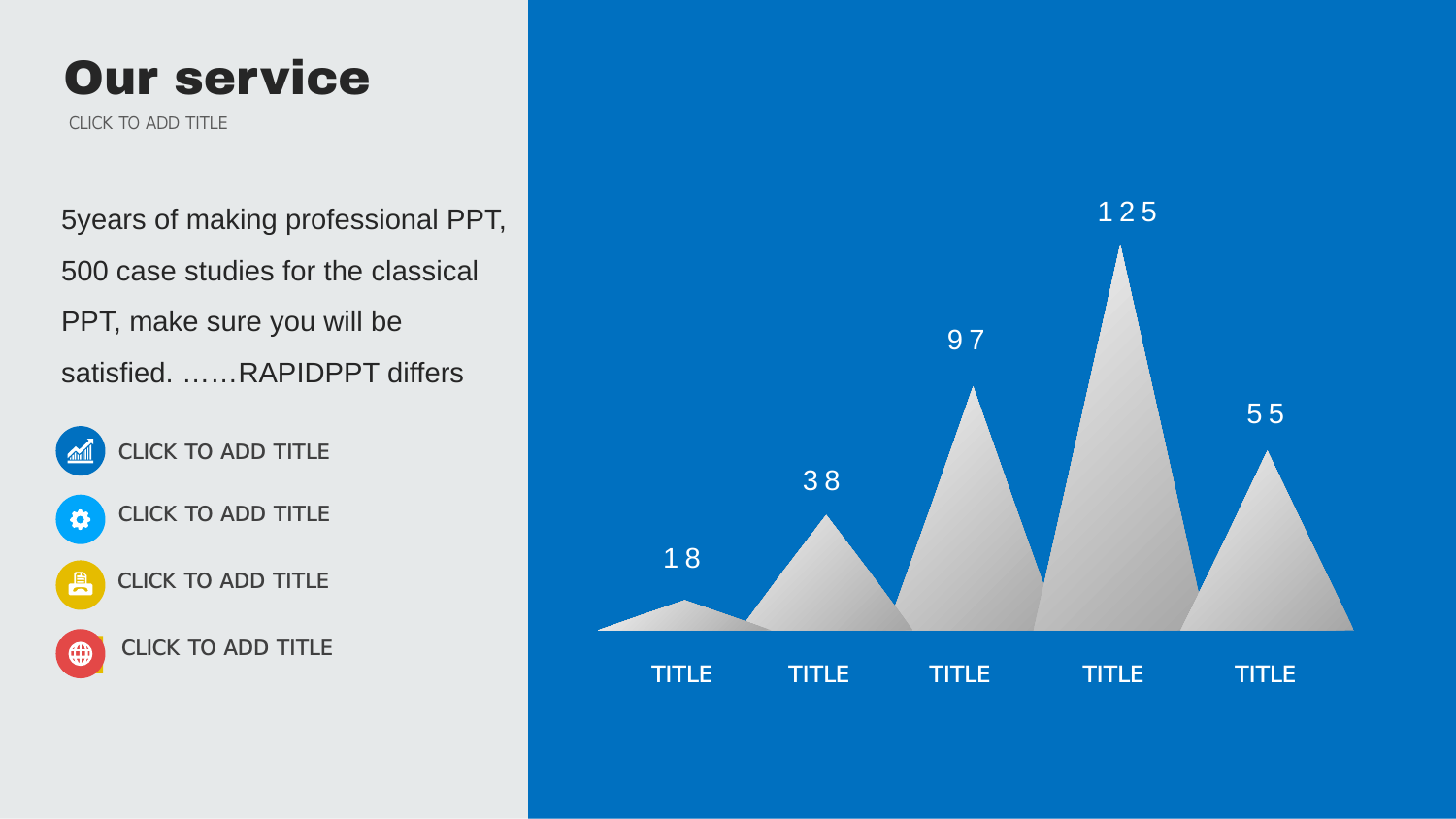

125

97

55

38

18

TITLE
TITLE
TITLE
TITLE
TITLE
Our service
 CLICK TO ADD TITLE
5years of making professional PPT, 500 case studies for the classical PPT, make sure you will be satisfied. ……RAPIDPPT differs

添加
文字

CLICK TO ADD TITLE

CLICK TO ADD TITLE

CLICK TO ADD TITLE

5years of making professional PPT, 500 case studies for the classical PPT, make sure you will be satisfied.
CLICK TO ADD TITLE